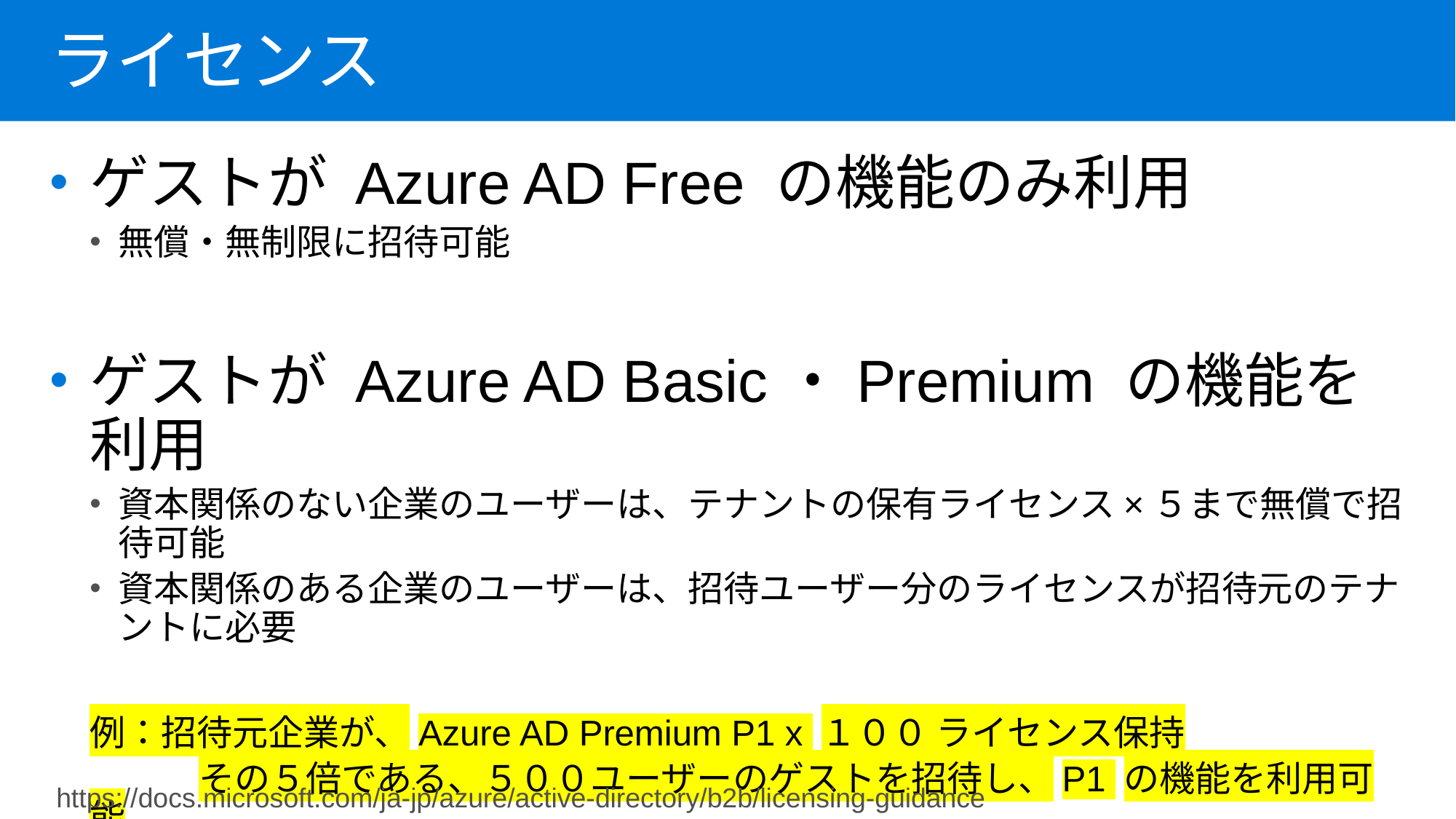

ライセンス
ゲストが Azure AD Free の機能のみ利用
無償・無制限に招待可能

ゲストが Azure AD Basic・Premium の機能を利用
資本関係のない企業のユーザーは、テナントの保有ライセンス×５まで無償で招待可能
資本関係のある企業のユーザーは、招待ユーザー分のライセンスが招待元のテナントに必要

例：招待元企業が、Azure AD Premium P1 x １００ ライセンス保持
	その５倍である、５００ユーザーのゲストを招待し、P1 の機能を利用可能

※ ゲストアカウントに実際にライセンスを割り当てることは不要
https://docs.microsoft.com/ja-jp/azure/active-directory/b2b/licensing-guidance